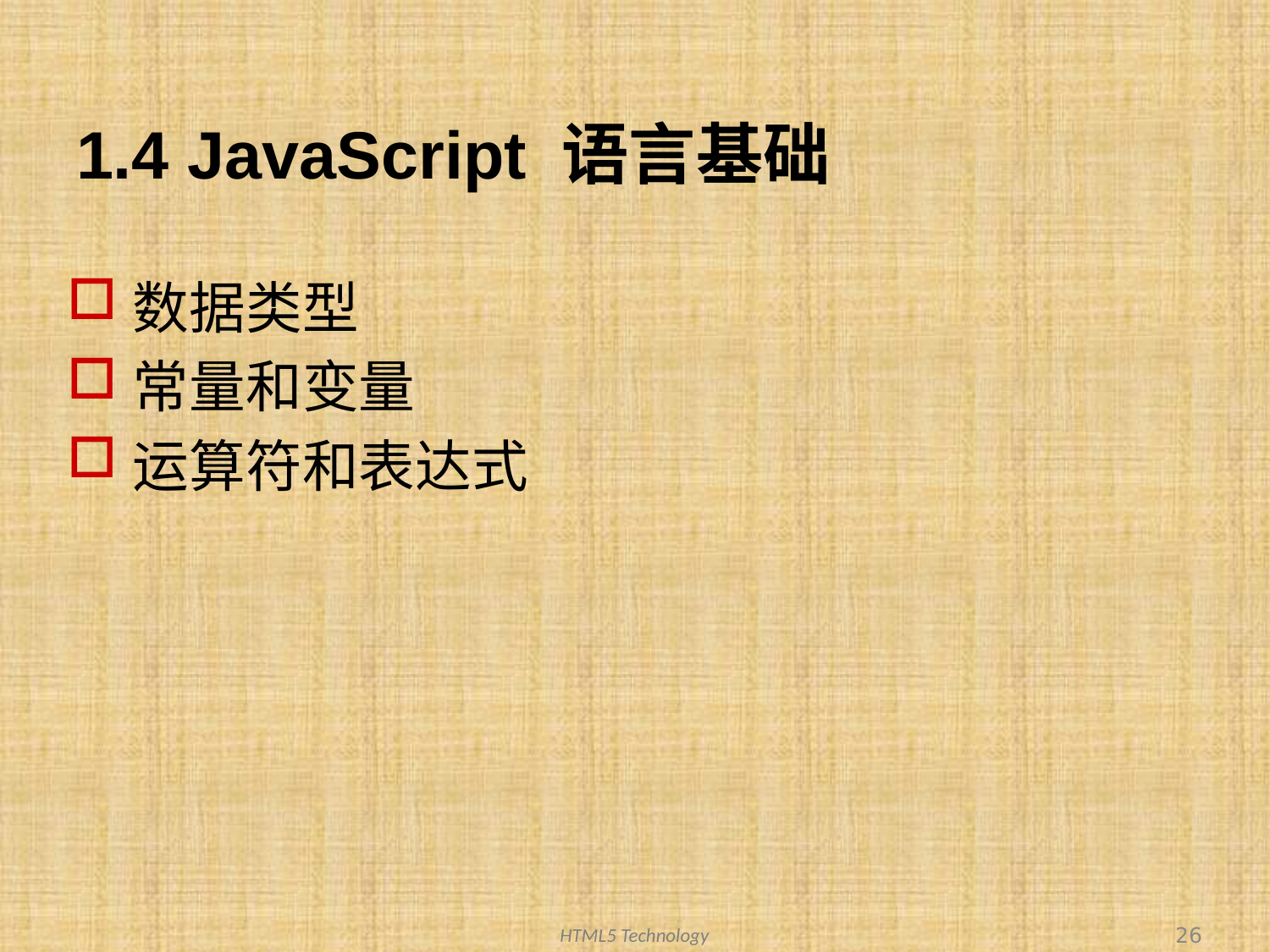

# 1.4 JavaScript 语言基础
数据类型
常量和变量
运算符和表达式

26
HTML5 Technology